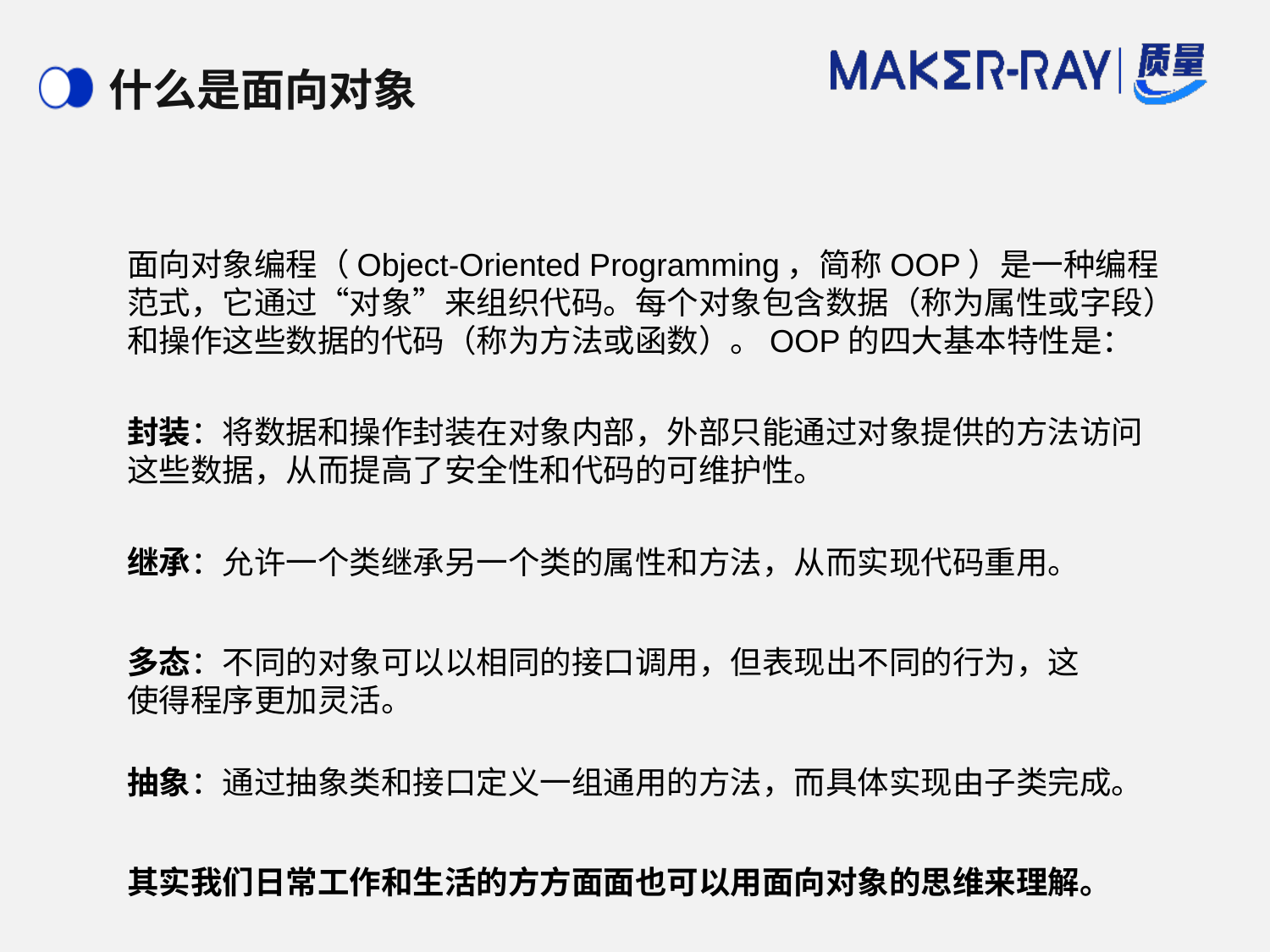

# 什么是面向对象
面向对象编程（Object-Oriented Programming，简称OOP）是一种编程范式，它通过“对象”来组织代码。每个对象包含数据（称为属性或字段）和操作这些数据的代码（称为方法或函数）。OOP的四大基本特性是：

封装：将数据和操作封装在对象内部，外部只能通过对象提供的方法访问这些数据，从而提高了安全性和代码的可维护性。

继承：允许一个类继承另一个类的属性和方法，从而实现代码重用。

多态：不同的对象可以以相同的接口调用，但表现出不同的行为，这使得程序更加灵活。

抽象：通过抽象类和接口定义一组通用的方法，而具体实现由子类完成。
其实我们日常工作和生活的方方面面也可以用面向对象的思维来理解。